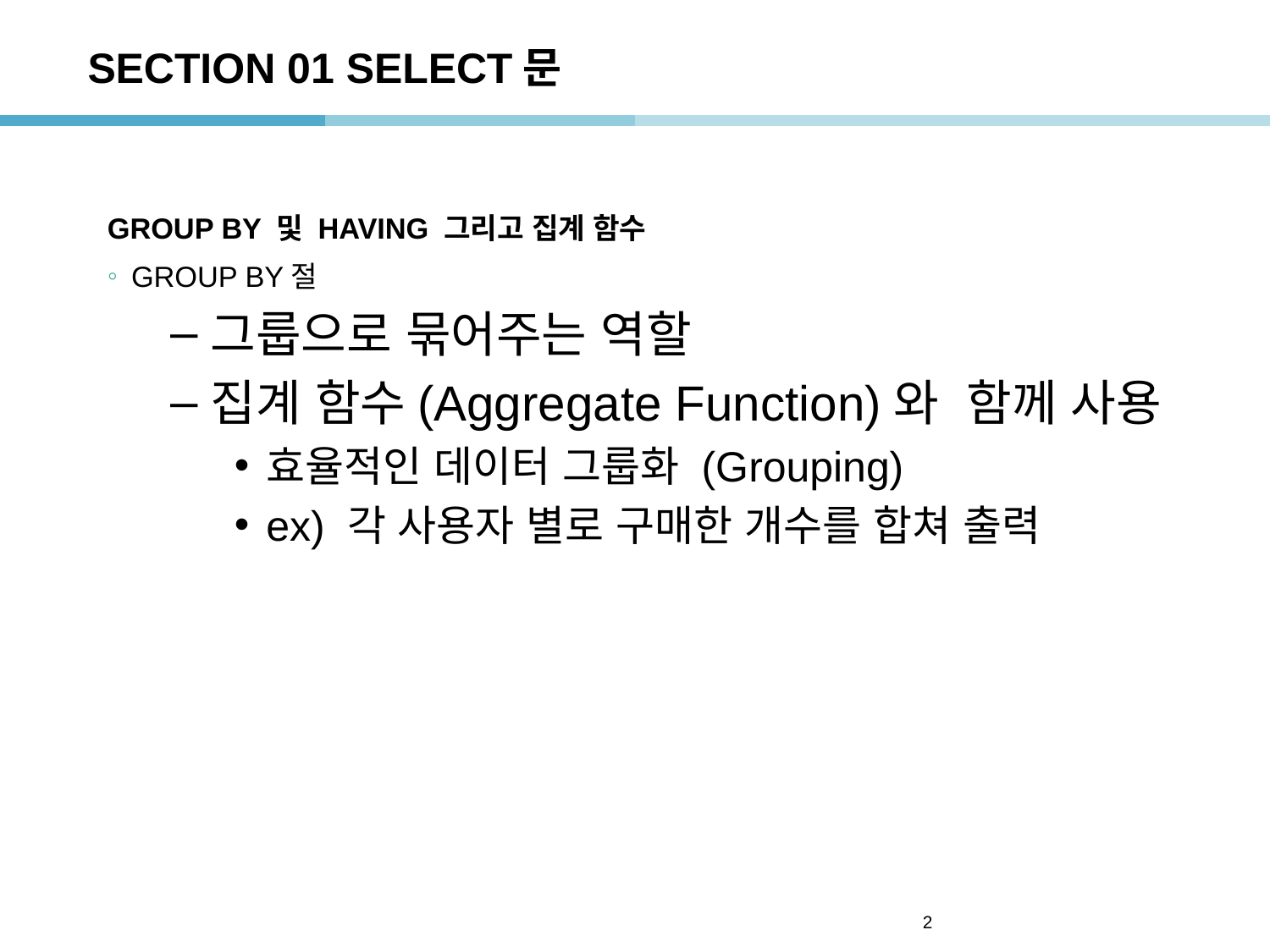

# SECTION 01 SELECT문
GROUP BY 및 HAVING 그리고 집계 함수
GROUP BY절
그룹으로 묶어주는 역할
집계 함수(Aggregate Function)와  함께 사용
효율적인 데이터 그룹화 (Grouping)
ex) 각 사용자 별로 구매한 개수를 합쳐 출력

2